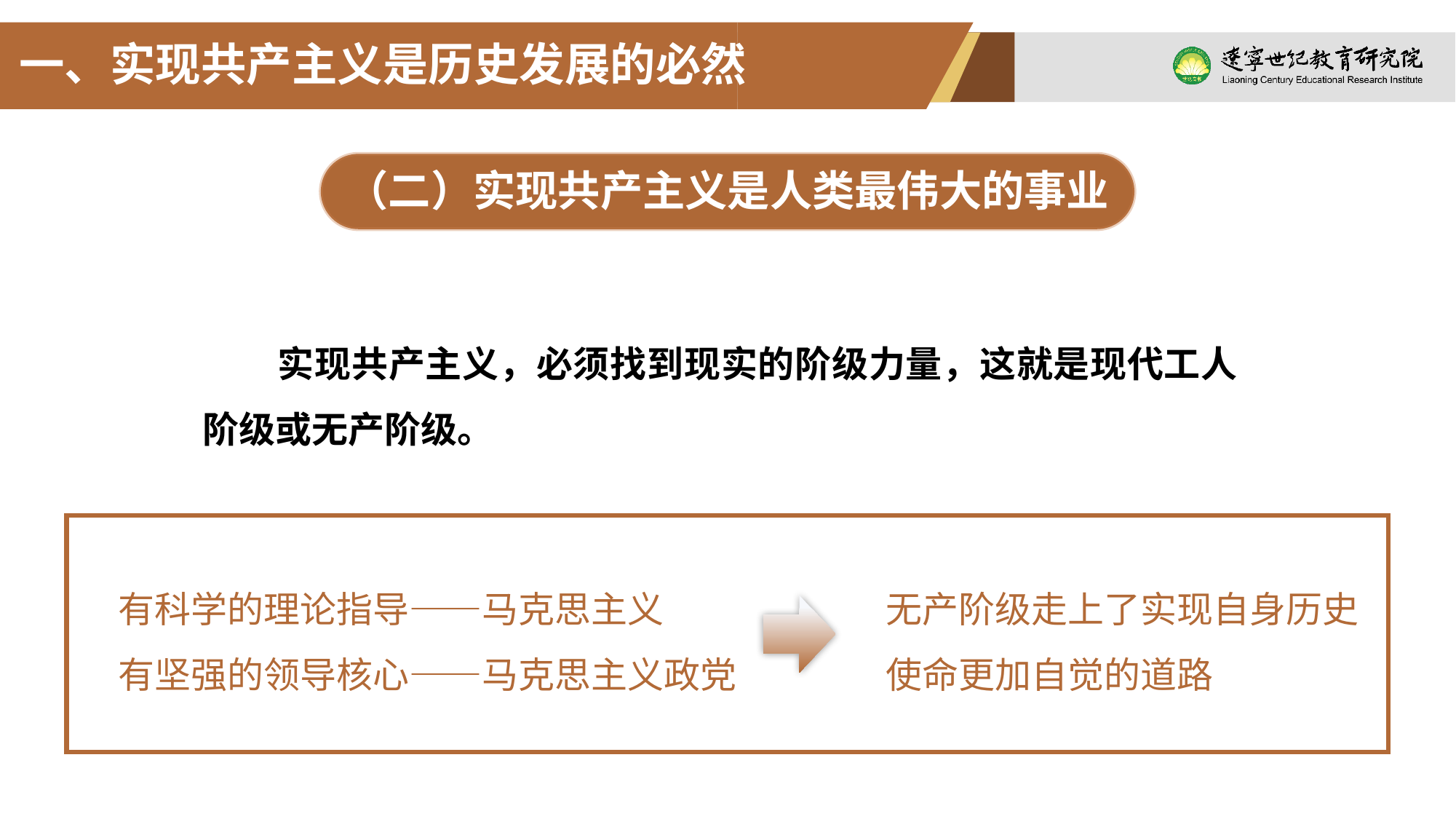

一、实现共产主义是历史发展的必然
（二）实现共产主义是人类最伟大的事业
实现共产主义，必须找到现实的阶级力量，这就是现代工人阶级或无产阶级。

有科学的理论指导——马克思主义
有坚强的领导核心——马克思主义政党
无产阶级走上了实现自身历史使命更加自觉的道路